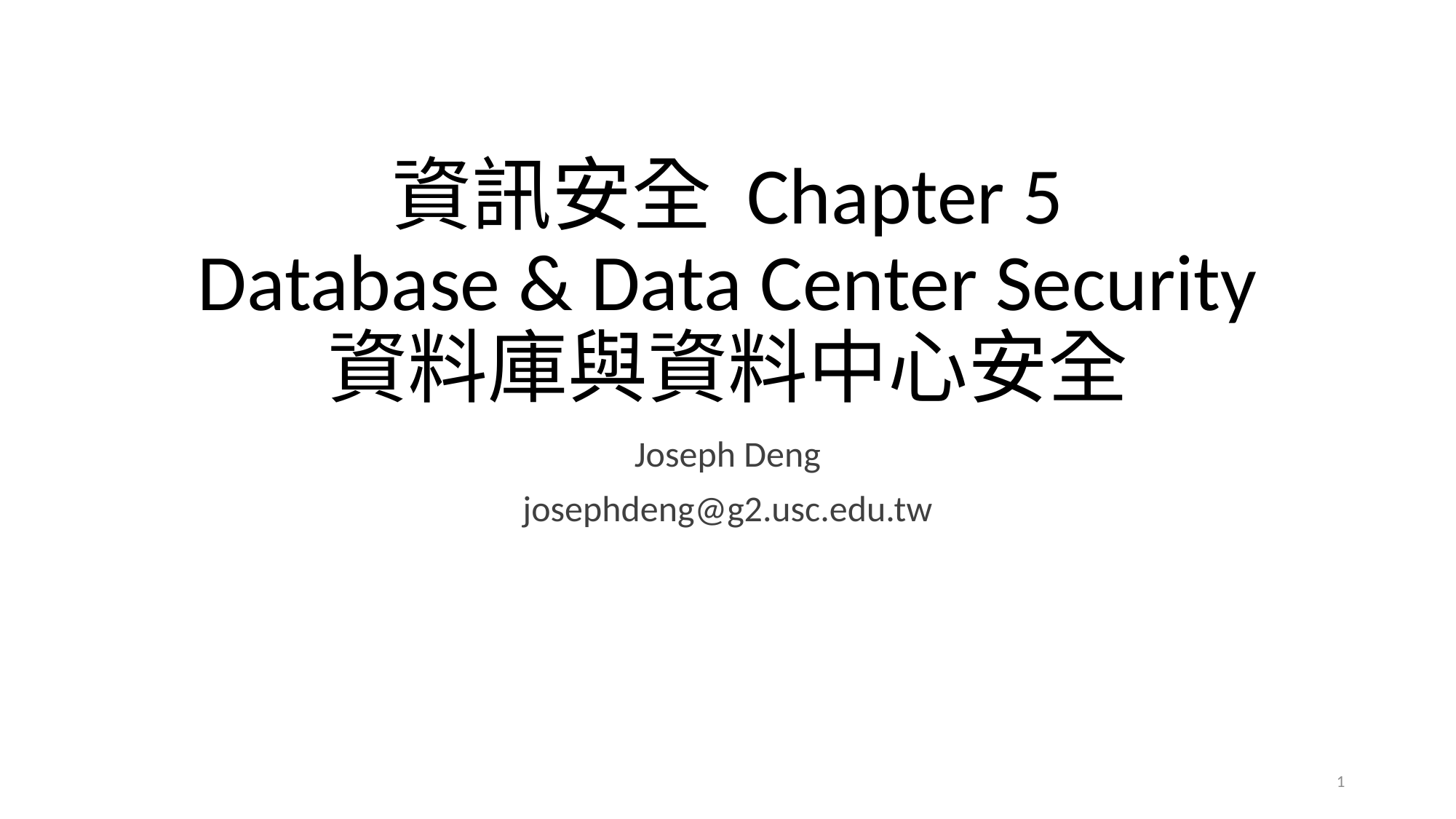

# 資訊安全 Chapter 5 Database & Data Center Security 資料庫與資料中心安全
Joseph Deng
josephdeng@g2.usc.edu.tw
1